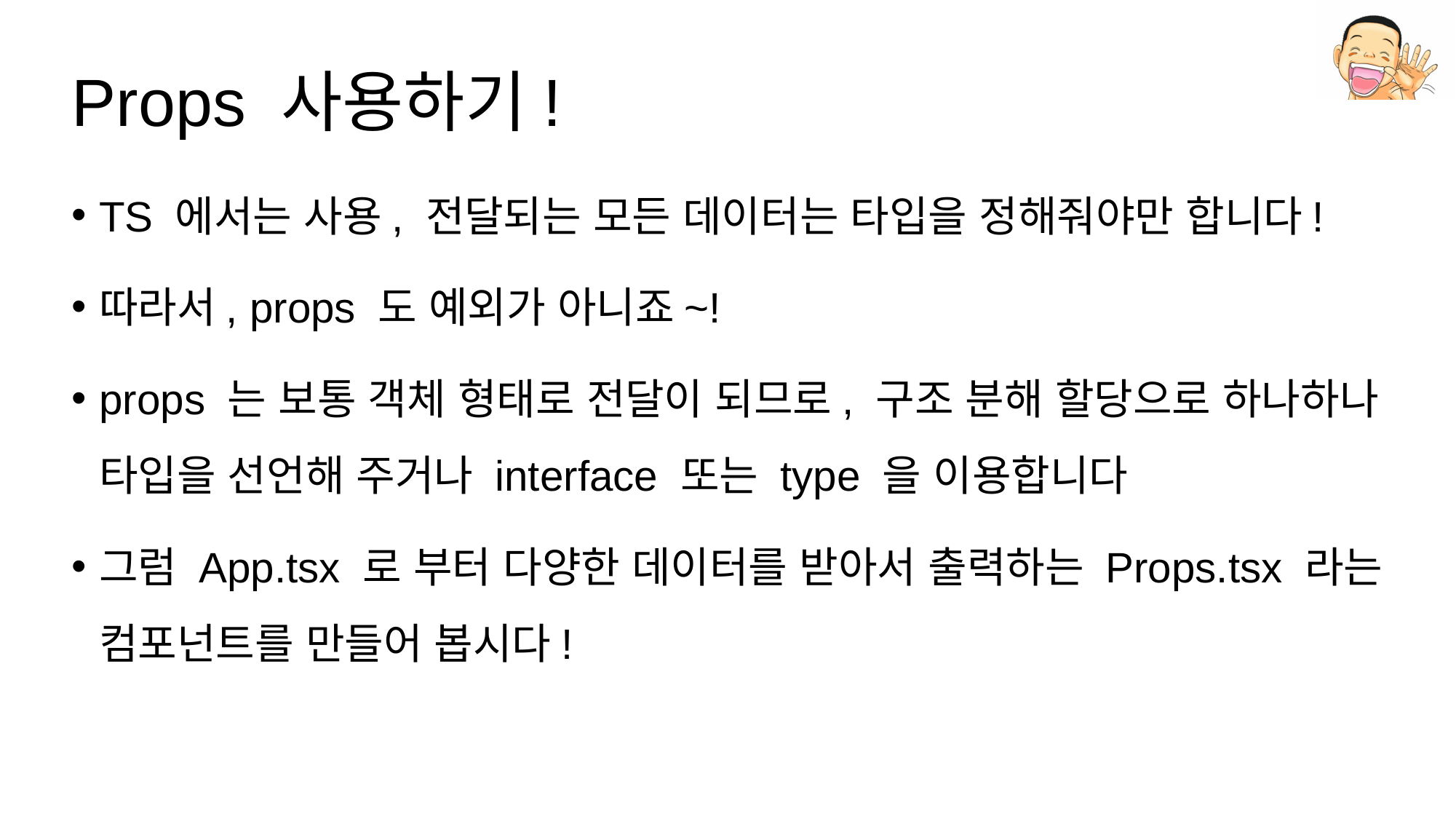

# Props 사용하기!
TS 에서는 사용, 전달되는 모든 데이터는 타입을 정해줘야만 합니다!
따라서, props 도 예외가 아니죠~!
props 는 보통 객체 형태로 전달이 되므로, 구조 분해 할당으로 하나하나 타입을 선언해 주거나 interface 또는 type 을 이용합니다
그럼 App.tsx 로 부터 다양한 데이터를 받아서 출력하는 Props.tsx 라는 컴포넌트를 만들어 봅시다!